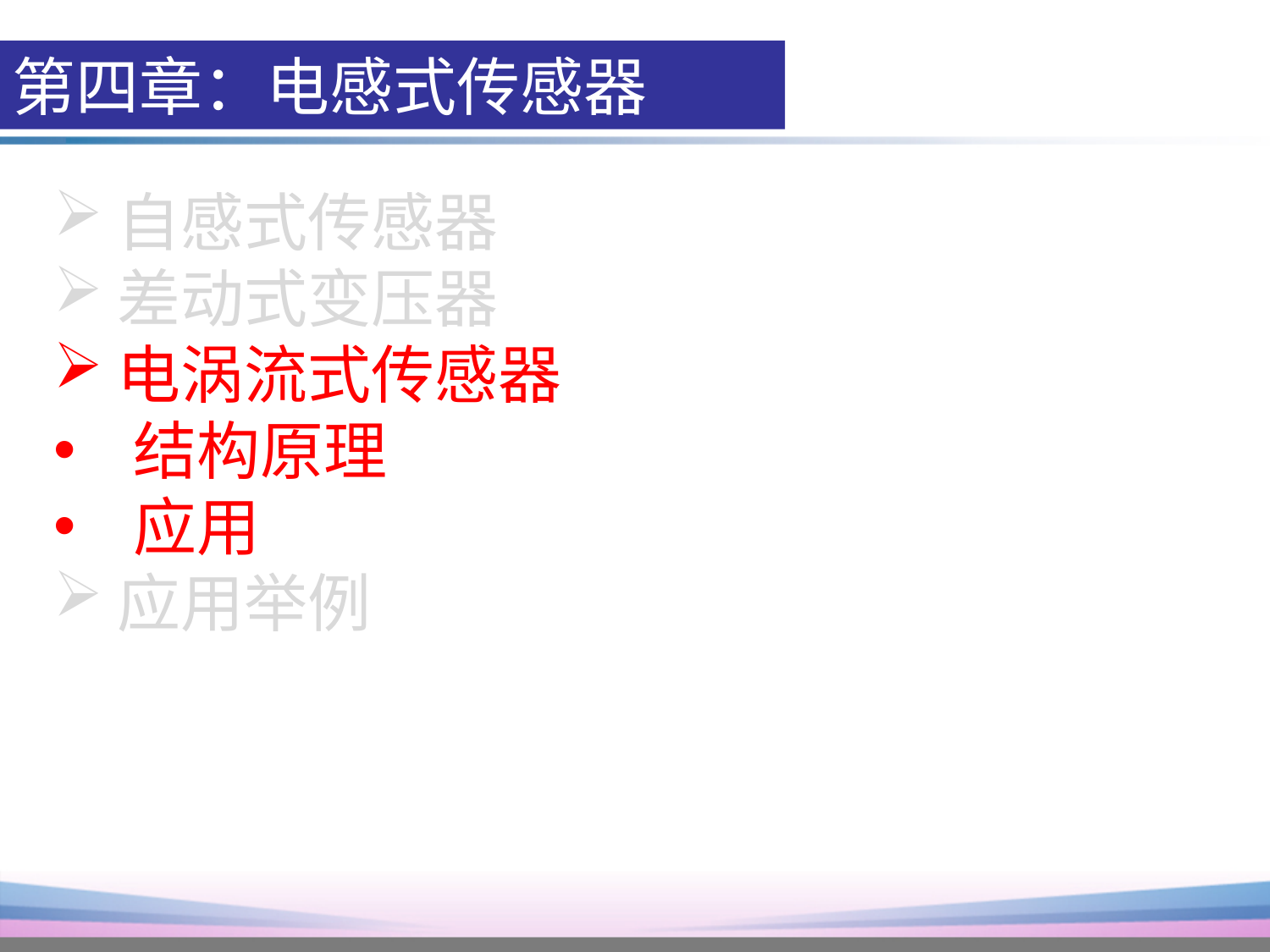

第四章：电感式传感器
自感式传感器
差动式变压器
电涡流式传感器
结构原理
应用
应用举例